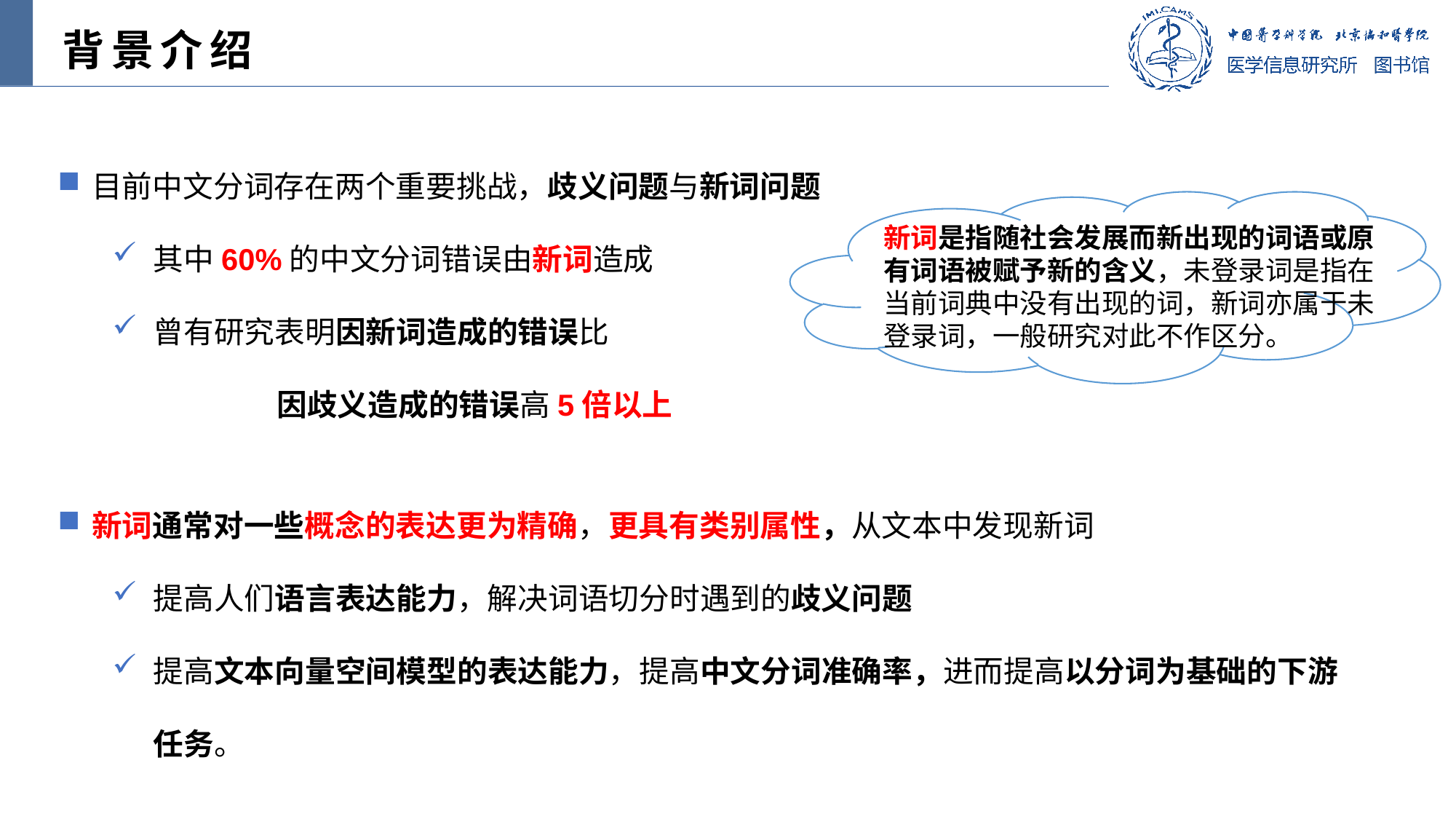

背景介绍
目前中文分词存在两个重要挑战，歧义问题与新词问题
其中60%的中文分词错误由新词造成
曾有研究表明因新词造成的错误比
                              因歧义造成的错误高5倍以上

新词是指随社会发展而新出现的词语或原有词语被赋予新的含义，未登录词是指在当前词典中没有出现的词，新词亦属于未登录词，一般研究对此不作区分。
新词通常对一些概念的表达更为精确，更具有类别属性，从文本中发现新词
提高人们语言表达能力，解决词语切分时遇到的歧义问题
提高文本向量空间模型的表达能力，提高中文分词准确率，进而提高以分词为基础的下游任务。